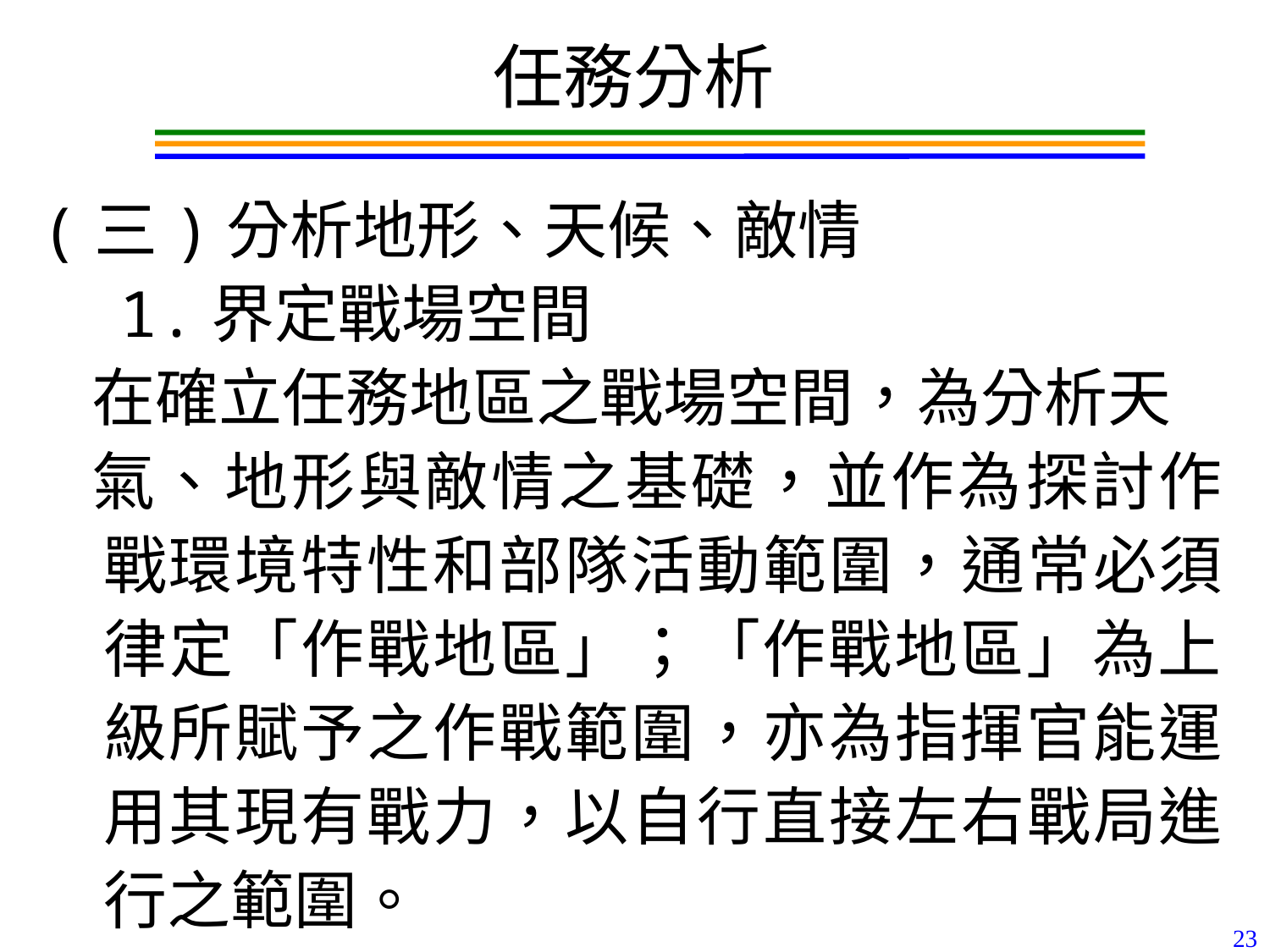

任務分析
(三)分析地形、天候、敵情
　1.界定戰場空間
在確立任務地區之戰場空間，為分析天
氣、地形與敵情之基礎，並作為探討作戰環境特性和部隊活動範圍，通常必須律定「作戰地區」；「作戰地區」為上級所賦予之作戰範圍，亦為指揮官能運用其現有戰力，以自行直接左右戰局進行之範圍。
23